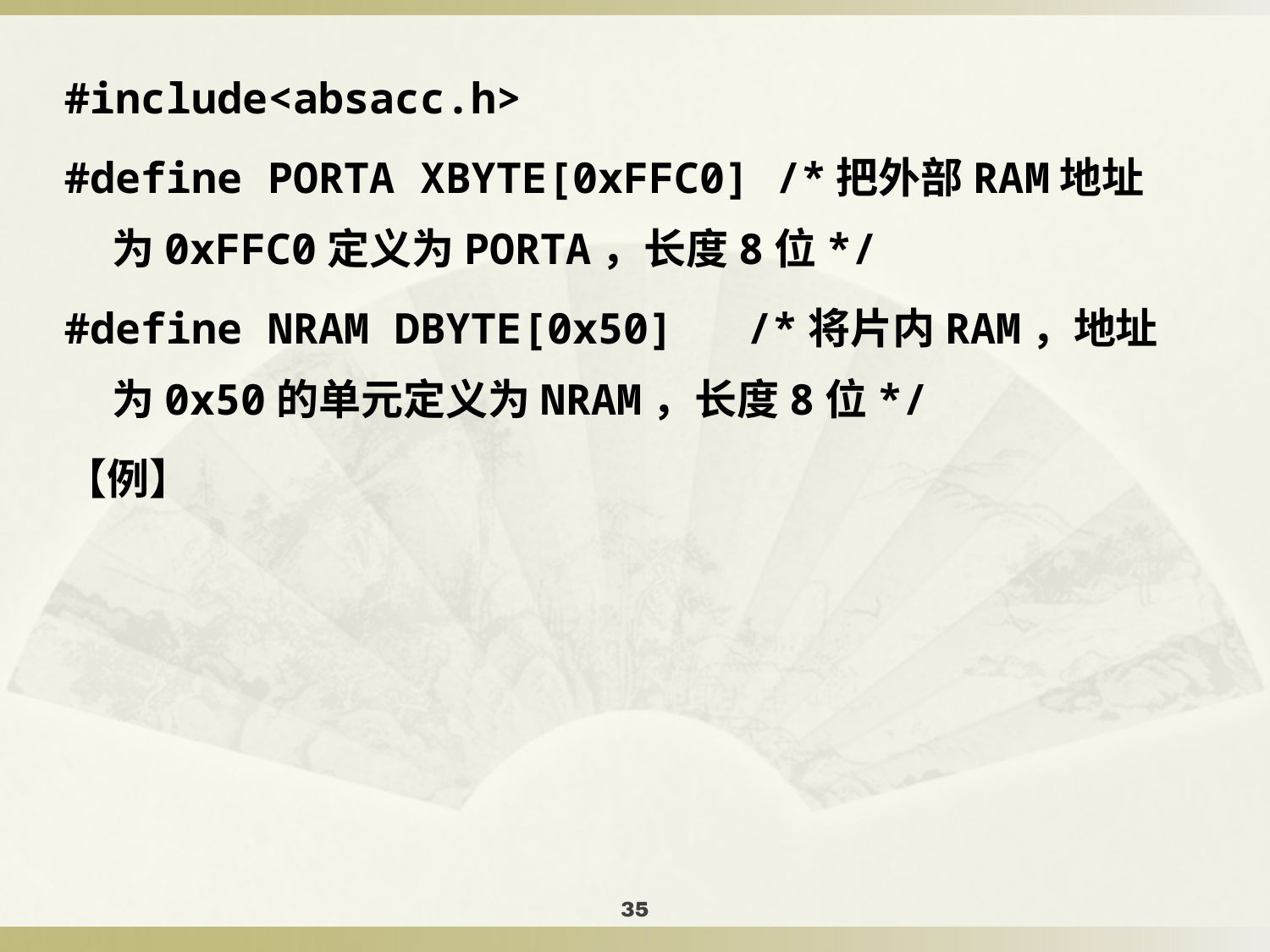

# #include<absacc.h>
#define PORTA XBYTE[0xFFC0] /*把外部RAM地址为0xFFC0定义为PORTA，长度8位*/
#define NRAM DBYTE[0x50]	/*将片内RAM，地址为0x50的单元定义为NRAM，长度8位*/
【例】
35